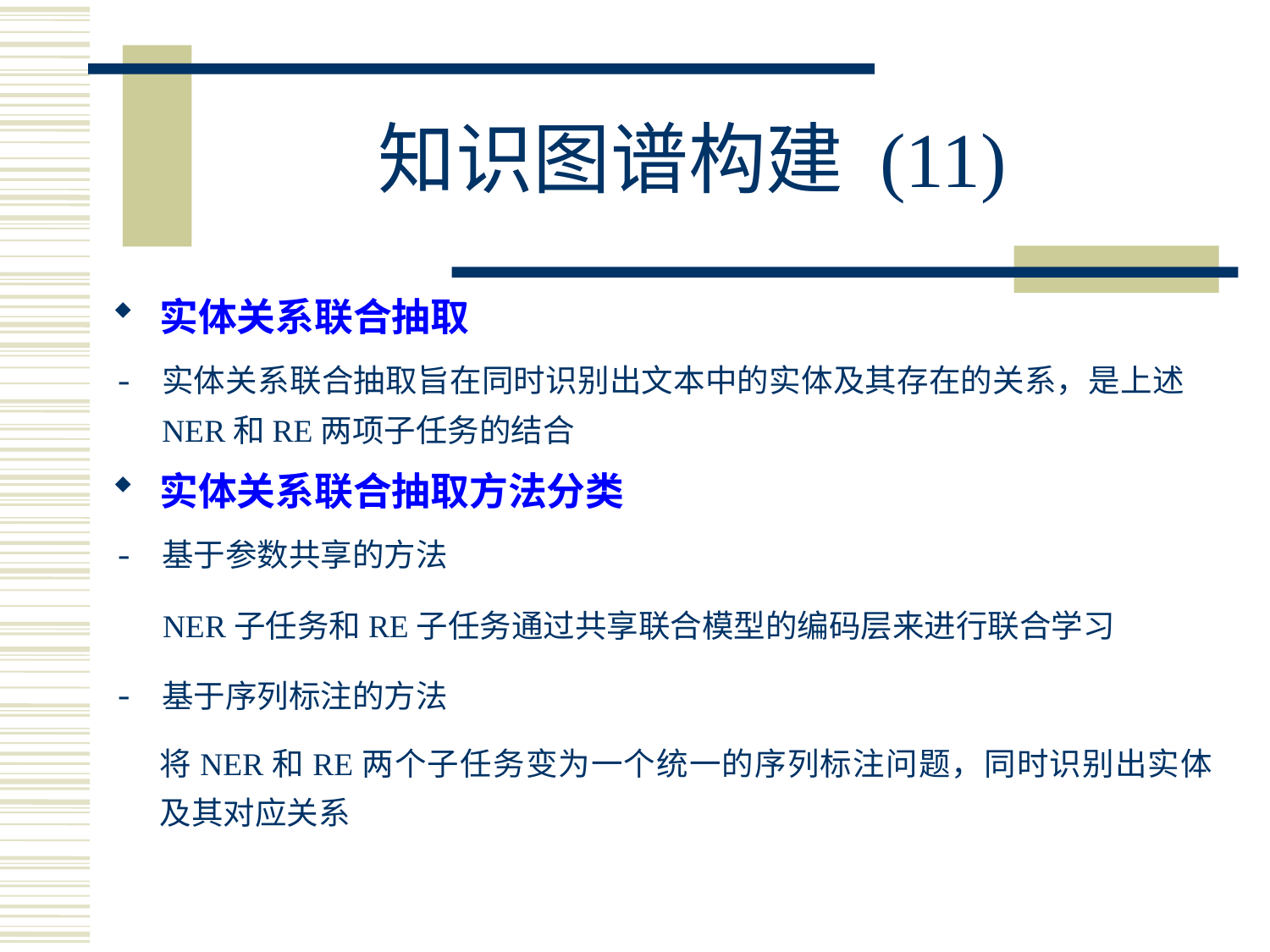

知识图谱构建 (11)
实体关系联合抽取
实体关系联合抽取旨在同时识别出文本中的实体及其存在的关系，是上述NER和RE两项子任务的结合
实体关系联合抽取方法分类
基于参数共享的方法
      NER子任务和RE子任务通过共享联合模型的编码层来进行联合学习
基于序列标注的方法

将NER和RE两个子任务变为一个统一的序列标注问题，同时识别出实体及其对应关系